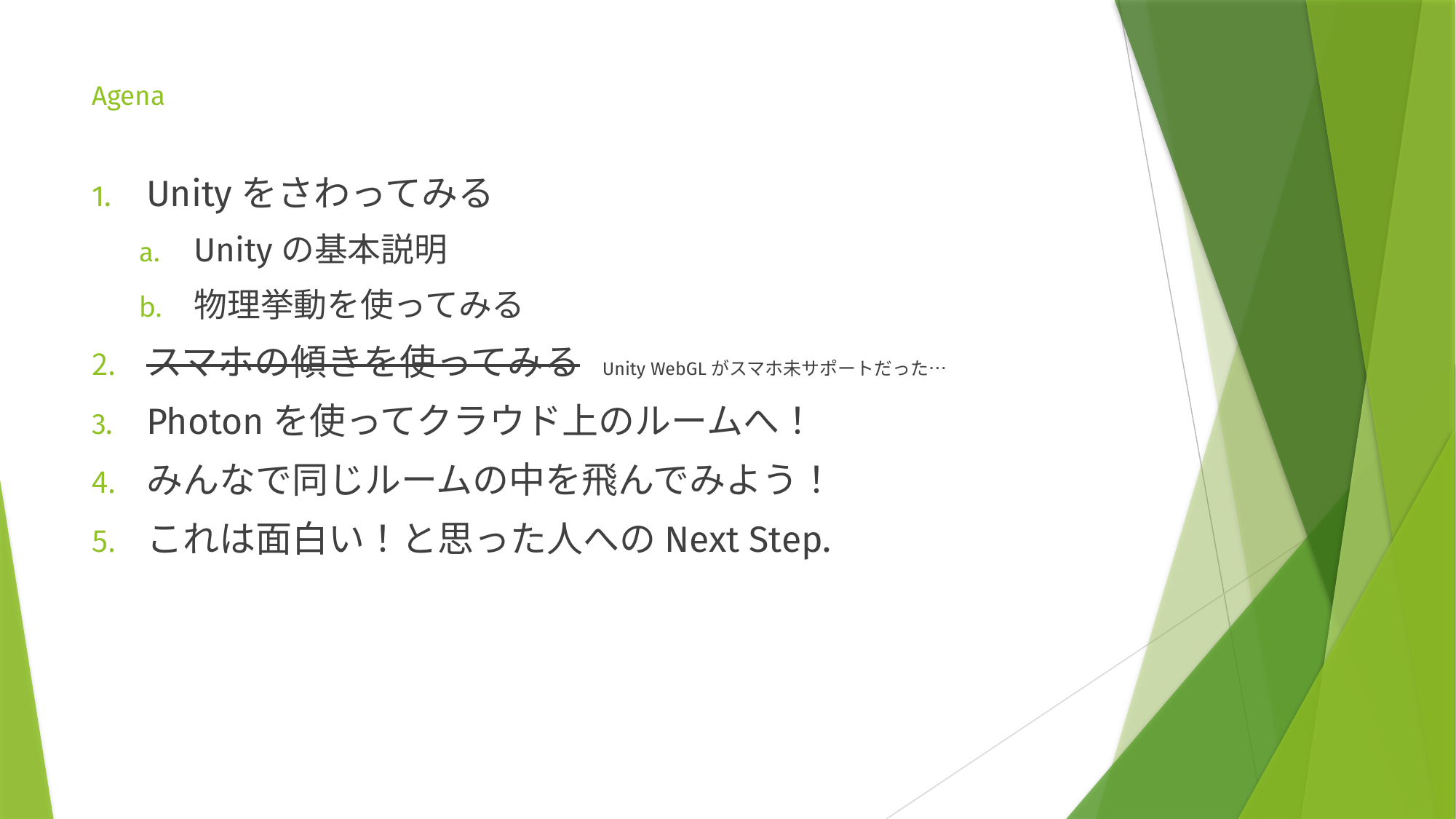

# Agena
Unityをさわってみる
Unityの基本説明
物理挙動を使ってみる
スマホの傾きを使ってみる　Unity WebGLがスマホ未サポートだった…
Photonを使ってクラウド上のルームへ！
みんなで同じルームの中を飛んでみよう！
これは面白い！と思った人へのNext Step.